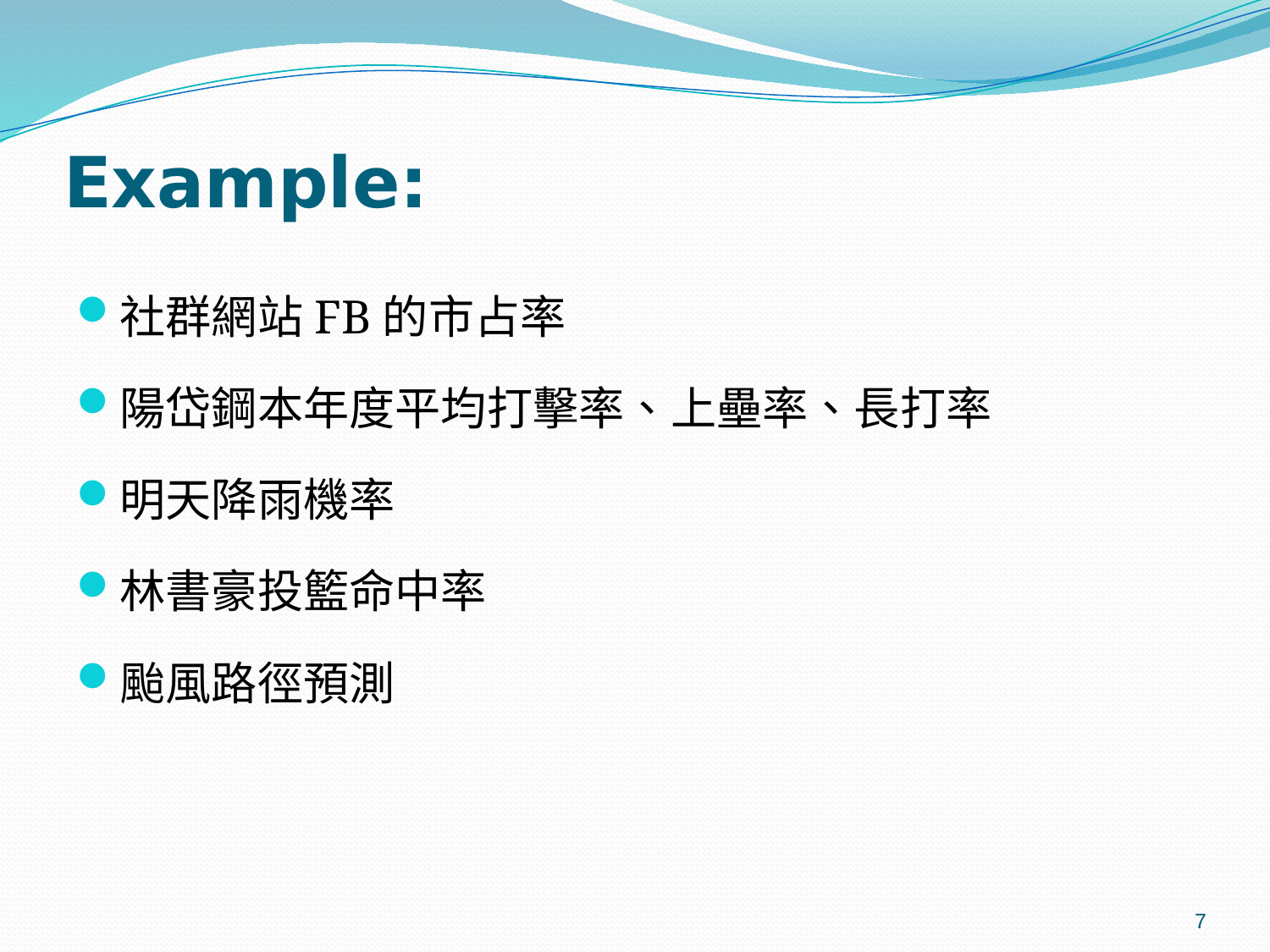

# Example:
社群網站FB的市占率
陽岱鋼本年度平均打擊率、上壘率、長打率
明天降雨機率
林書豪投籃命中率
颱風路徑預測
7